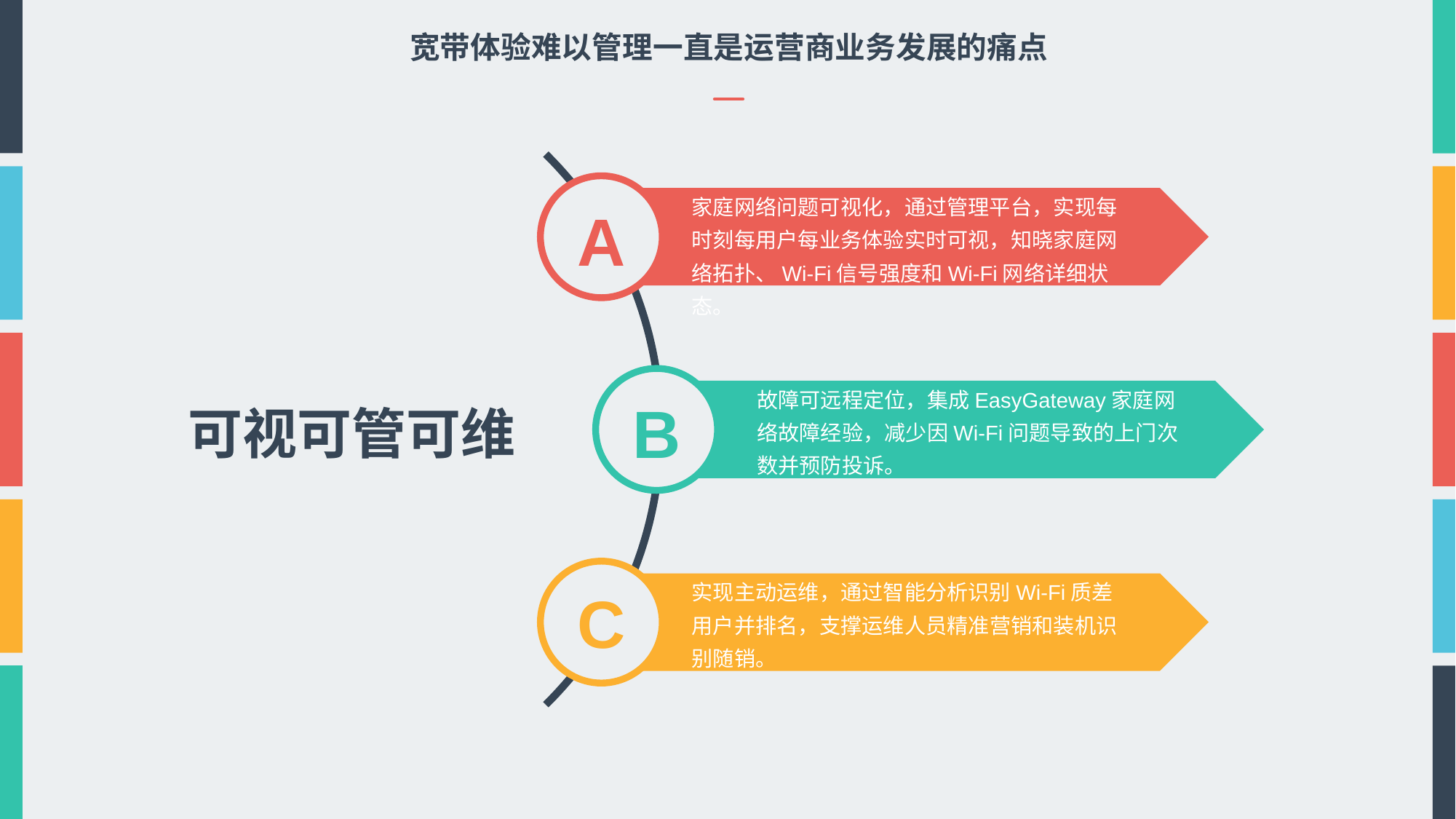

宽带体验难以管理一直是运营商业务发展的痛点

家庭网络问题可视化，通过管理平台，实现每时刻每用户每业务体验实时可视，知晓家庭网络拓扑、Wi-Fi信号强度和Wi-Fi网络详细状态。

A

故障可远程定位，集成EasyGateway家庭网络故障经验，减少因Wi-Fi问题导致的上门次数并预防投诉。

B
可视可管可维

实现主动运维，通过智能分析识别Wi-Fi质差用户并排名，支撑运维人员精准营销和装机识别随销。

C